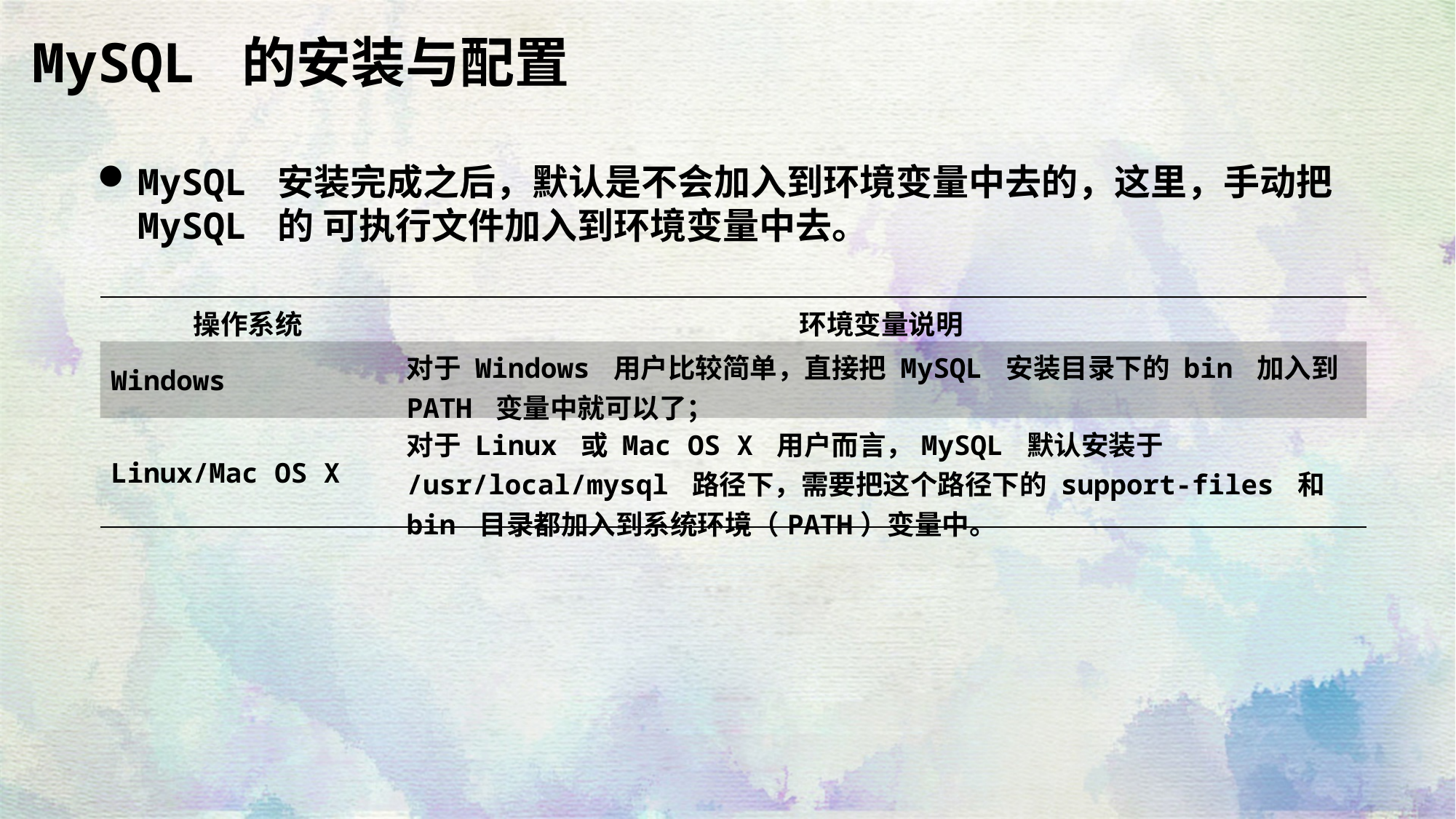

MySQL 的安装与配置
MySQL 安装完成之后，默认是不会加入到环境变量中去的，这里，手动把 MySQL 的 可执行文件加入到环境变量中去。
| 操作系统 | 环境变量说明 |
| --- | --- |
| Windows | 对于 Windows 用户比较简单，直接把 MySQL 安装目录下的 bin 加入到 PATH 变量中就可以了； |
| Linux/Mac OS X | 对于 Linux 或 Mac OS X 用户而言，MySQL 默认安装于 /usr/local/mysql 路径下，需要把这个路径下的 support-files 和 bin 目录都加入到系统环境（PATH）变量中。 |